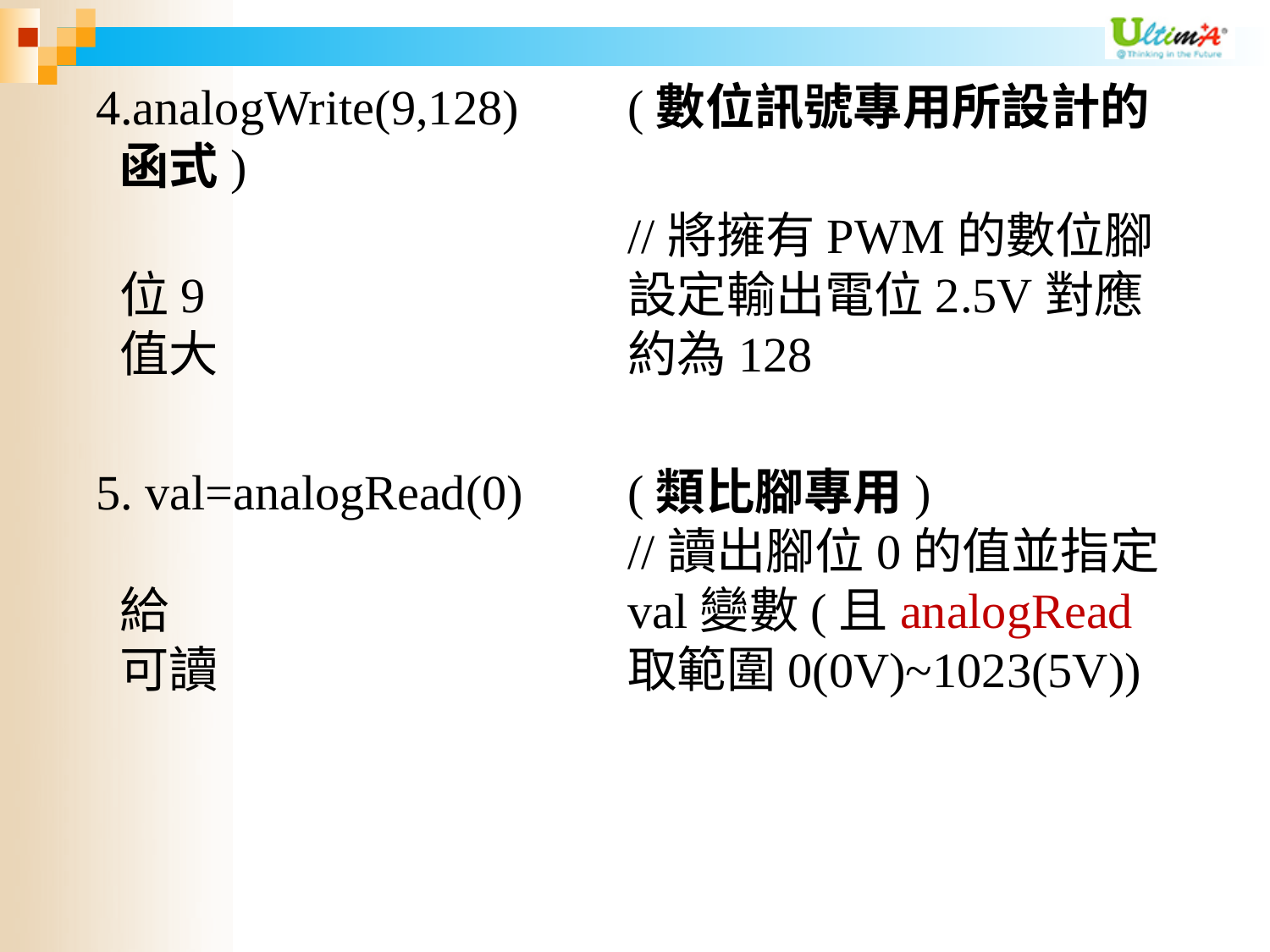

4.analogWrite(9,128)	(數位訊號專用所設計的函式)
	 				//將擁有PWM的數位腳位9				設定輸出電位2.5V對應值大				約為128

5. val=analogRead(0)	(類比腳專用)						//讀出腳位0的值並指定給				val變數(且analogRead可讀				取範圍0(0V)~1023(5V))